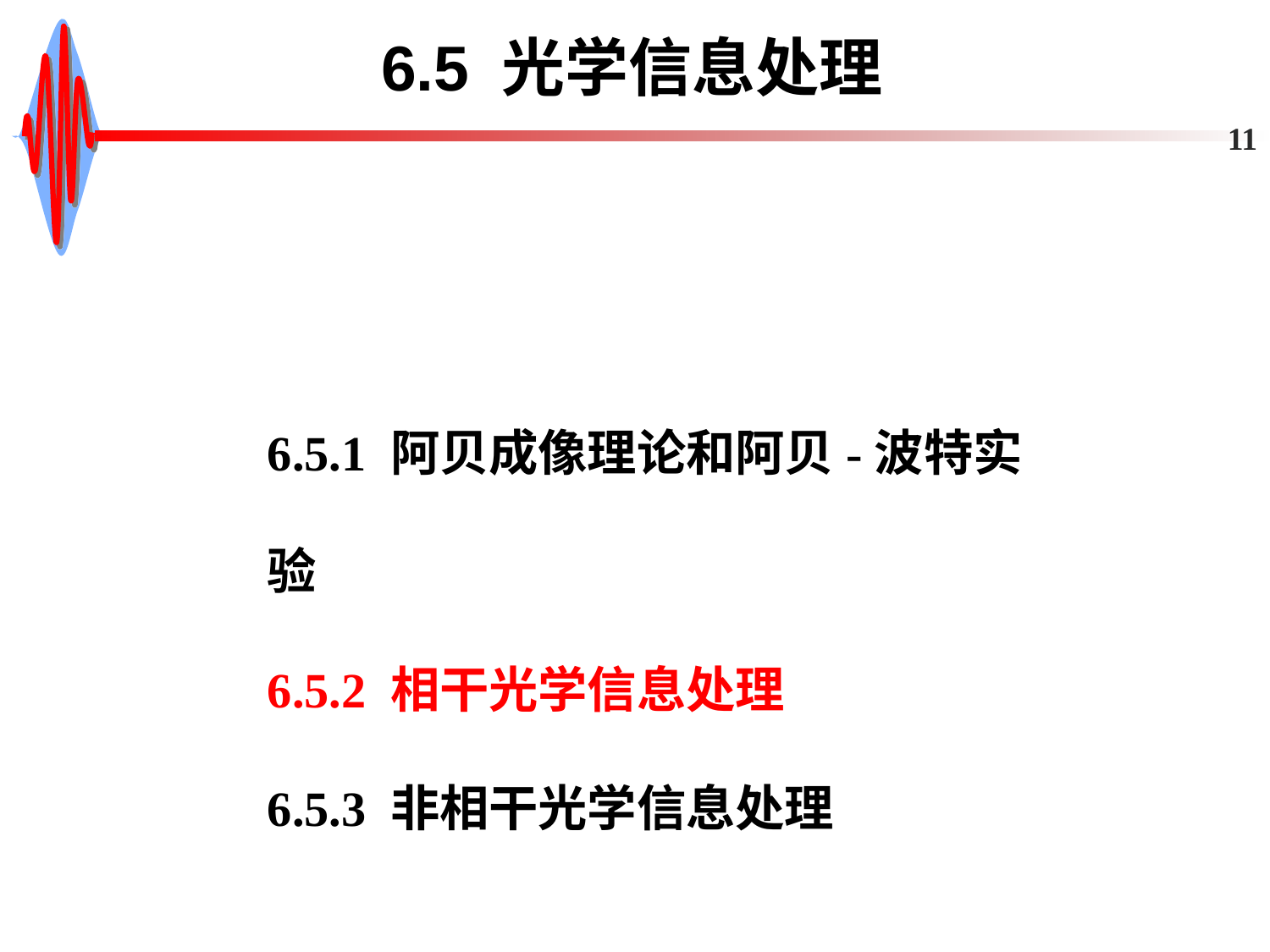

# 6.5 光学信息处理
11
6.5.1 阿贝成像理论和阿贝-波特实验
6.5.2 相干光学信息处理
6.5.3 非相干光学信息处理